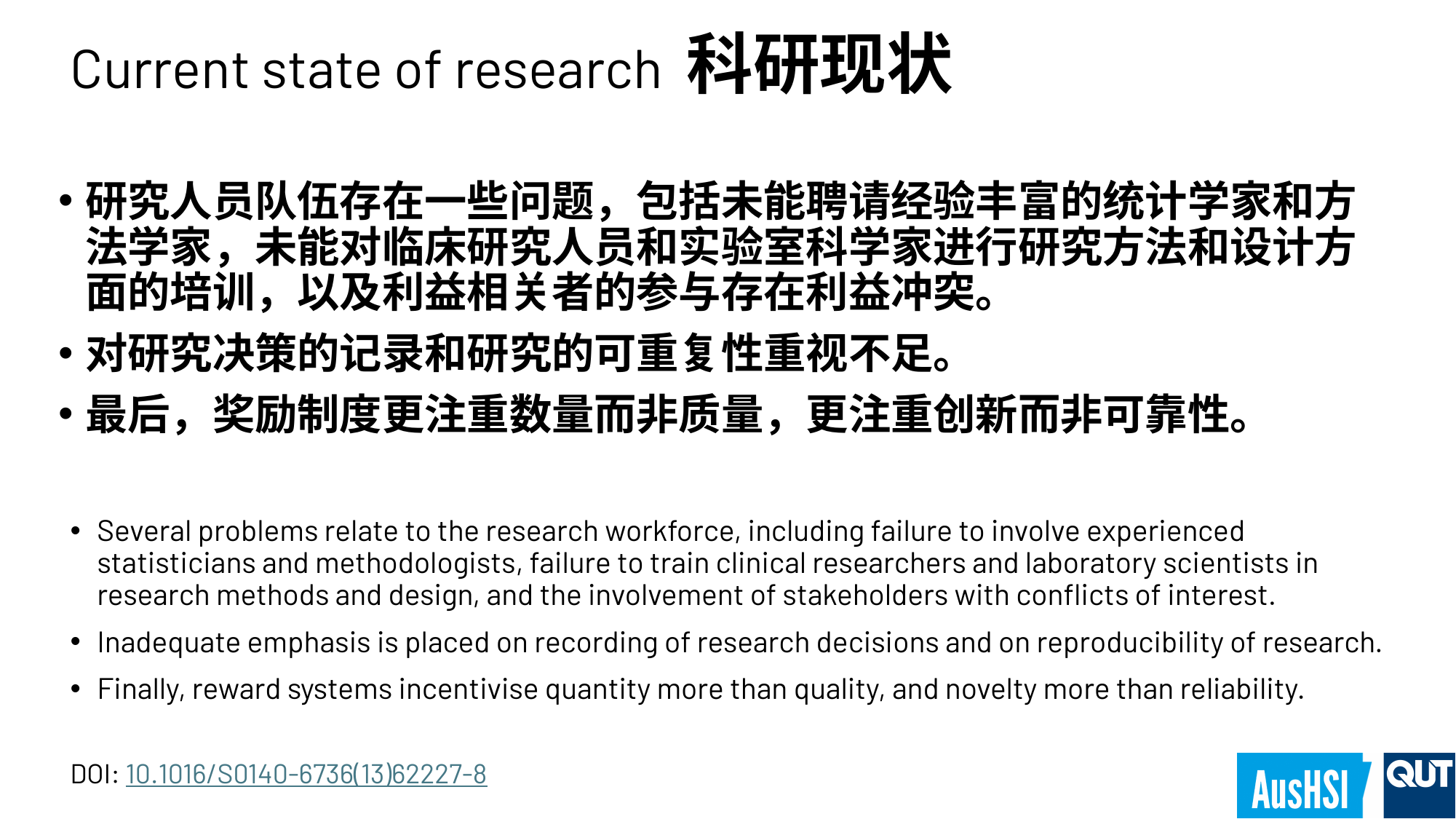

Current state of research 科研现状
研究人员队伍存在一些问题，包括未能聘请经验丰富的统计学家和方法学家，未能对临床研究人员和实验室科学家进行研究方法和设计方面的培训，以及利益相关者的参与存在利益冲突。
对研究决策的记录和研究的可重复性重视不足。
最后，奖励制度更注重数量而非质量，更注重创新而非可靠性。
Several problems relate to the research workforce, including failure to involve experienced statisticians and methodologists, failure to train clinical researchers and laboratory scientists in research methods and design, and the involvement of stakeholders with conflicts of interest.
Inadequate emphasis is placed on recording of research decisions and on reproducibility of research.
Finally, reward systems incentivise quantity more than quality, and novelty more than reliability.
DOI: 10.1016/S0140-6736(13)62227-8